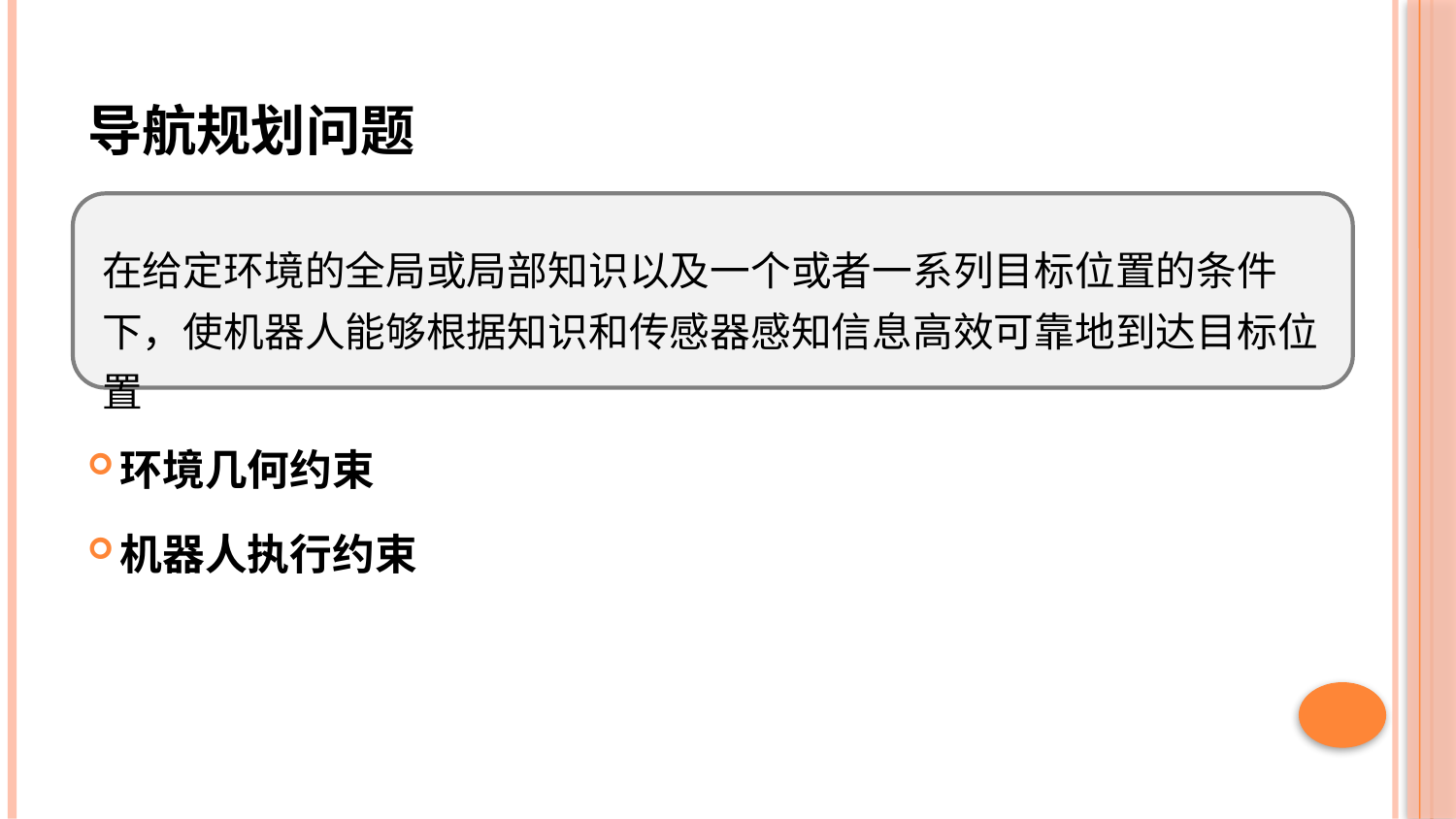

# 导航规划问题

在给定环境的全局或局部知识以及一个或者一系列目标位置的条件下，使机器人能够根据知识和传感器感知信息高效可靠地到达目标位置
环境几何约束
机器人执行约束